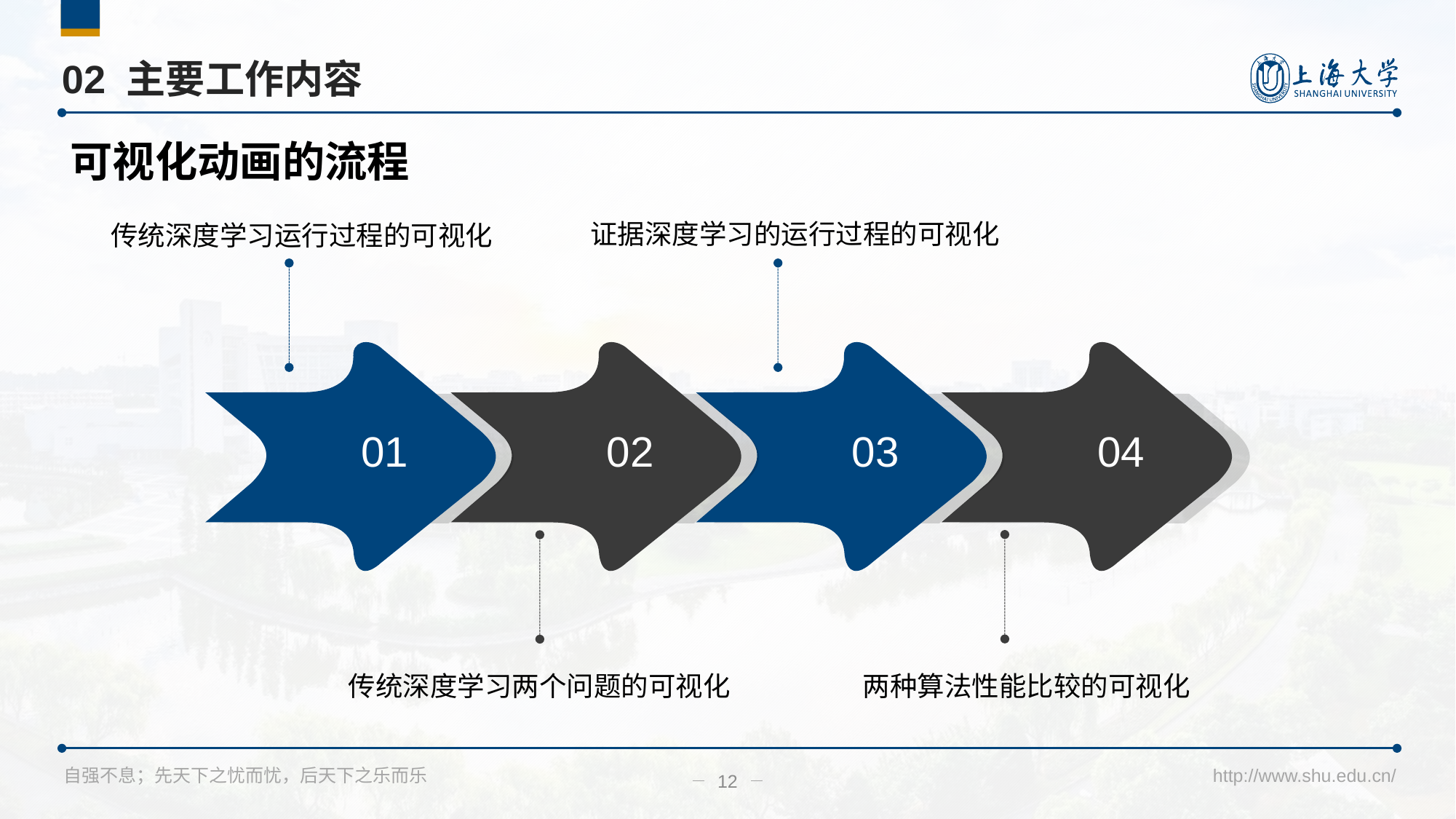

# 02 主要工作内容
可视化动画的流程
证据深度学习的运行过程的可视化
传统深度学习运行过程的可视化

01

02

03

04
传统深度学习两个问题的可视化
两种算法性能比较的可视化
12